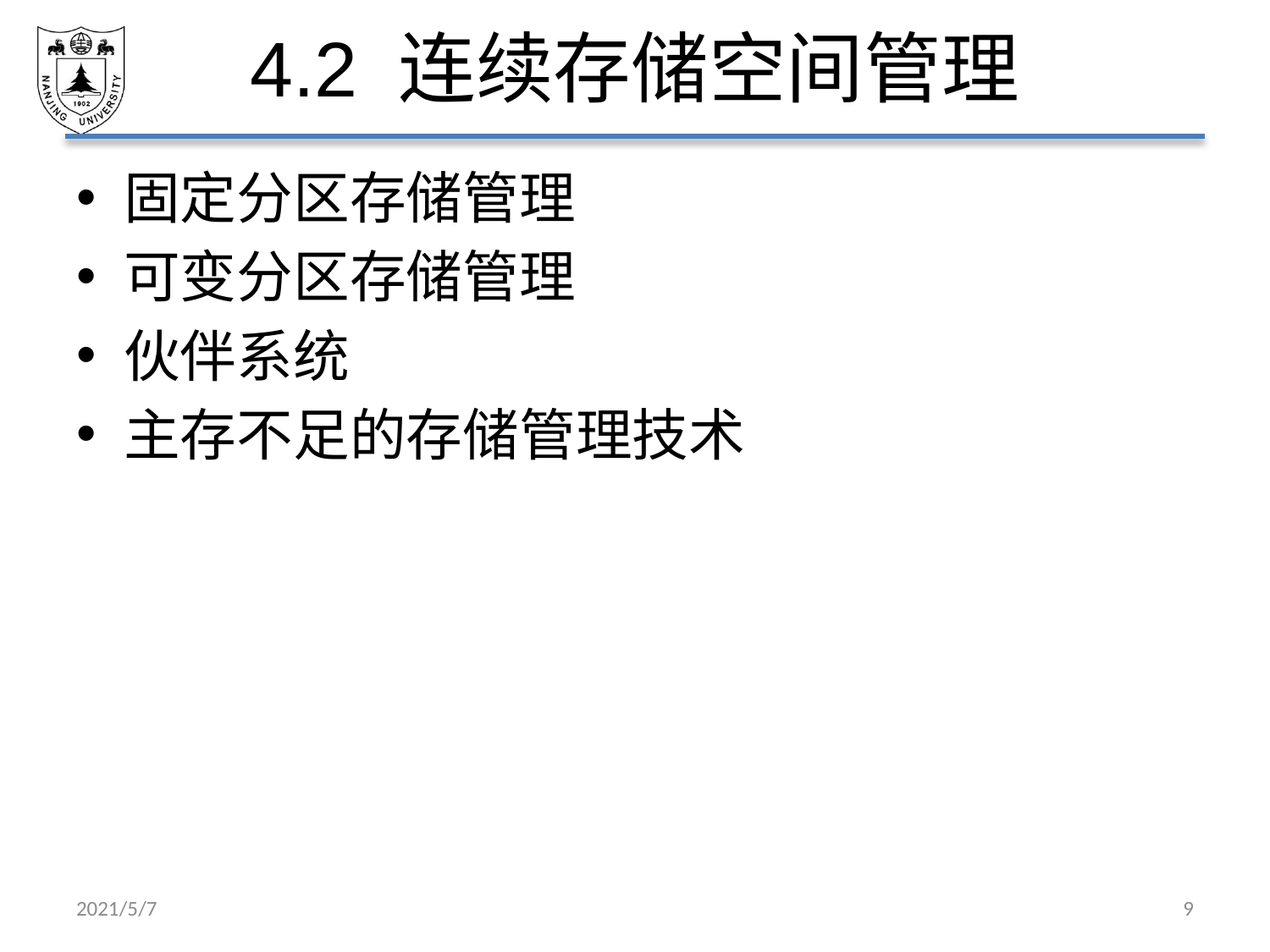

# 4.2 连续存储空间管理
固定分区存储管理
可变分区存储管理
伙伴系统
主存不足的存储管理技术

2021/5/7
9